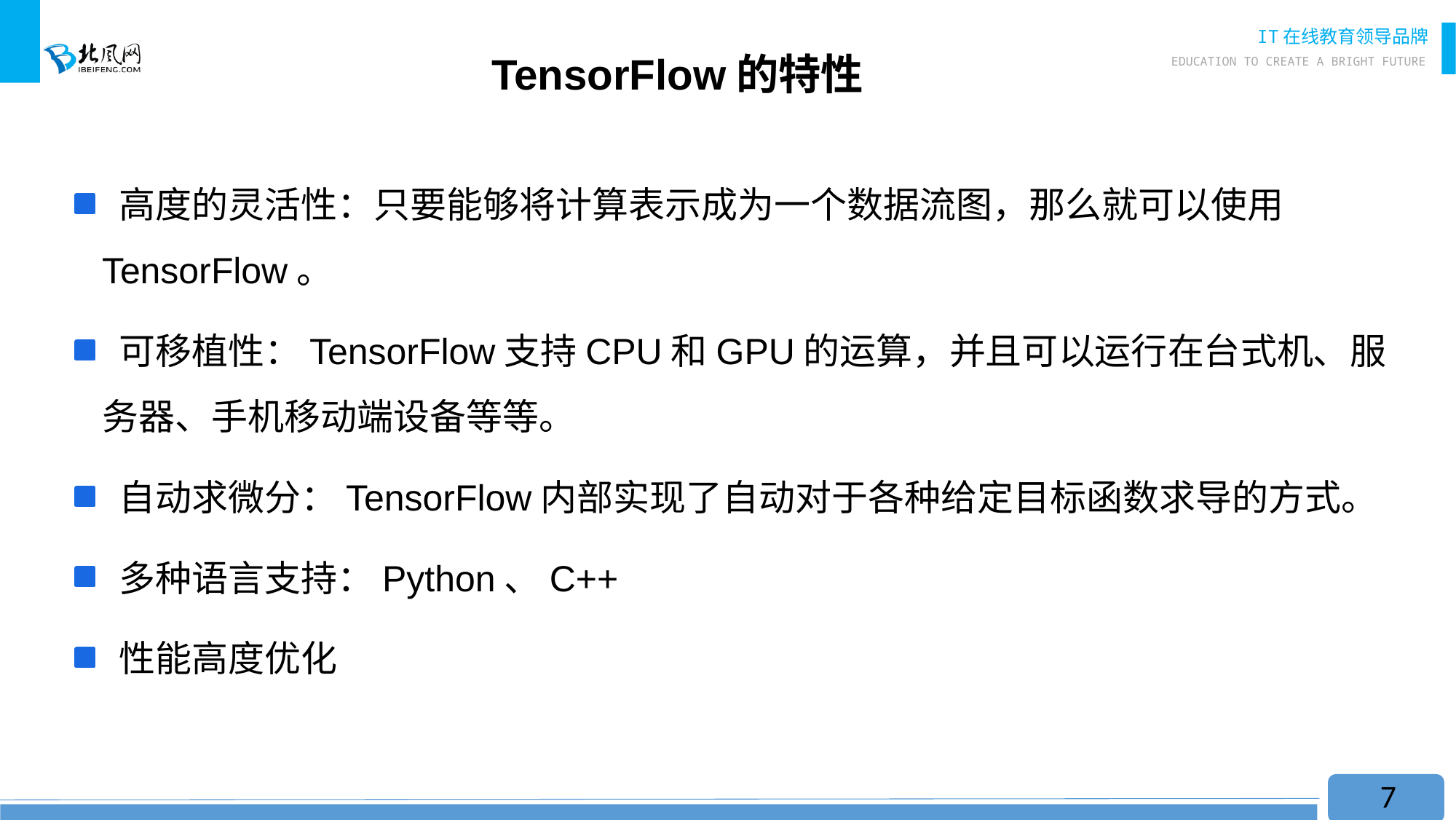

# TensorFlow的特性
 高度的灵活性：只要能够将计算表示成为一个数据流图，那么就可以使用TensorFlow。
 可移植性：TensorFlow支持CPU和GPU的运算，并且可以运行在台式机、服务器、手机移动端设备等等。
 自动求微分：TensorFlow内部实现了自动对于各种给定目标函数求导的方式。
 多种语言支持：Python、C++
 性能高度优化